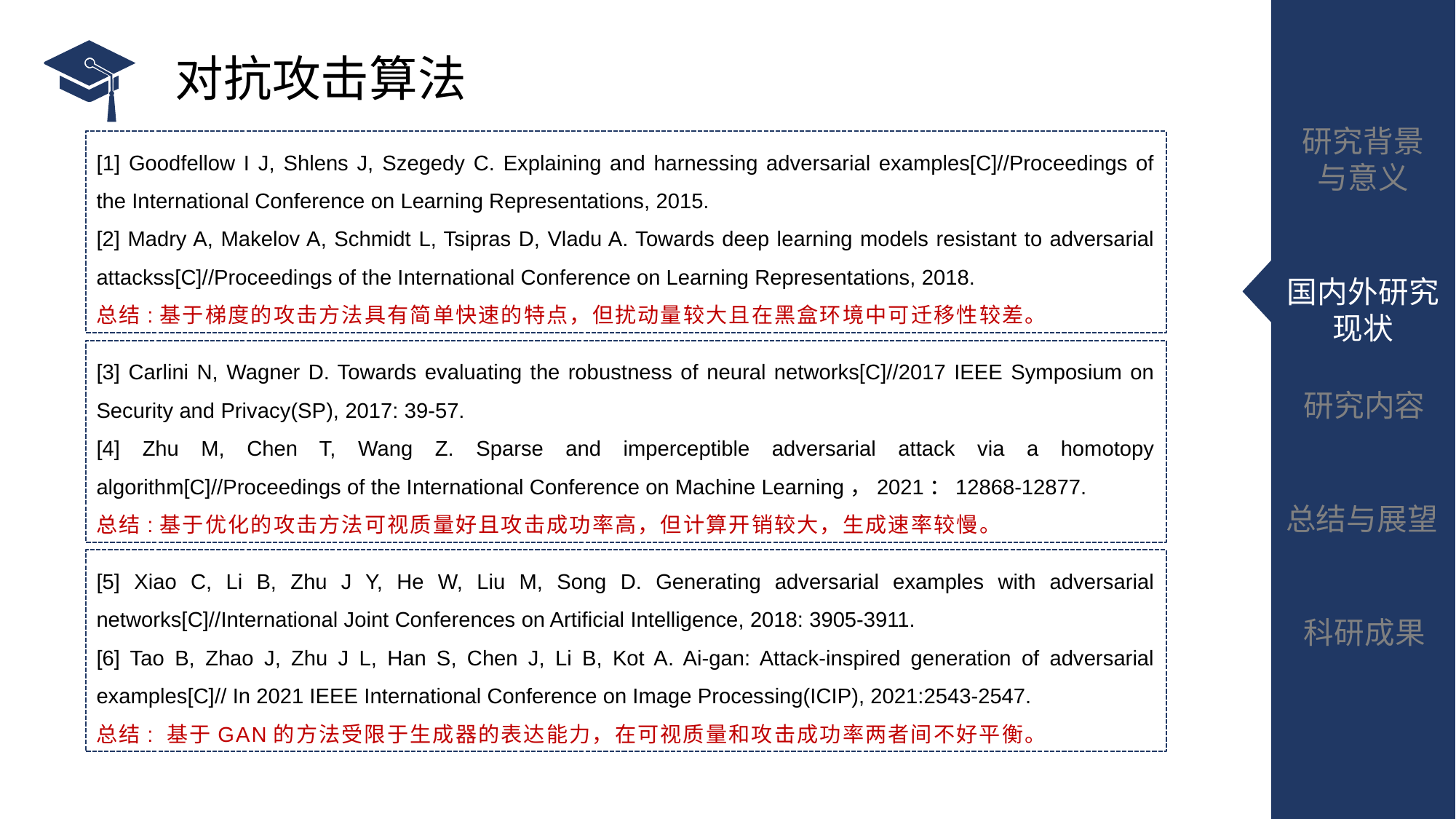

# 对抗攻击算法
[1] Goodfellow I J, Shlens J, Szegedy C. Explaining and harnessing adversarial examples[C]//Proceedings of the International Conference on Learning Representations, 2015.
[2] Madry A, Makelov A, Schmidt L, Tsipras D, Vladu A. Towards deep learning models resistant to adversarial attackss[C]//Proceedings of the International Conference on Learning Representations, 2018.
总结:基于梯度的攻击方法具有简单快速的特点，但扰动量较大且在黑盒环境中可迁移性较差。
[3] Carlini N, Wagner D. Towards evaluating the robustness of neural networks[C]//2017 IEEE Symposium on Security and Privacy(SP), 2017: 39-57.
[4] Zhu M, Chen T, Wang Z. Sparse and imperceptible adversarial attack via a homotopy algorithm[C]//Proceedings of the International Conference on Machine Learning，2021：12868-12877.
总结:基于优化的攻击方法可视质量好且攻击成功率高，但计算开销较大，生成速率较慢。
[5] Xiao C, Li B, Zhu J Y, He W, Liu M, Song D. Generating adversarial examples with adversarial networks[C]//International Joint Conferences on Artificial Intelligence, 2018: 3905-3911.
[6] Tao B, Zhao J, Zhu J L, Han S, Chen J, Li B, Kot A. Ai-gan: Attack-inspired generation of adversarial examples[C]// In 2021 IEEE International Conference on Image Processing(ICIP), 2021:2543-2547.
总结: 基于GAN的方法受限于生成器的表达能力，在可视质量和攻击成功率两者间不好平衡。